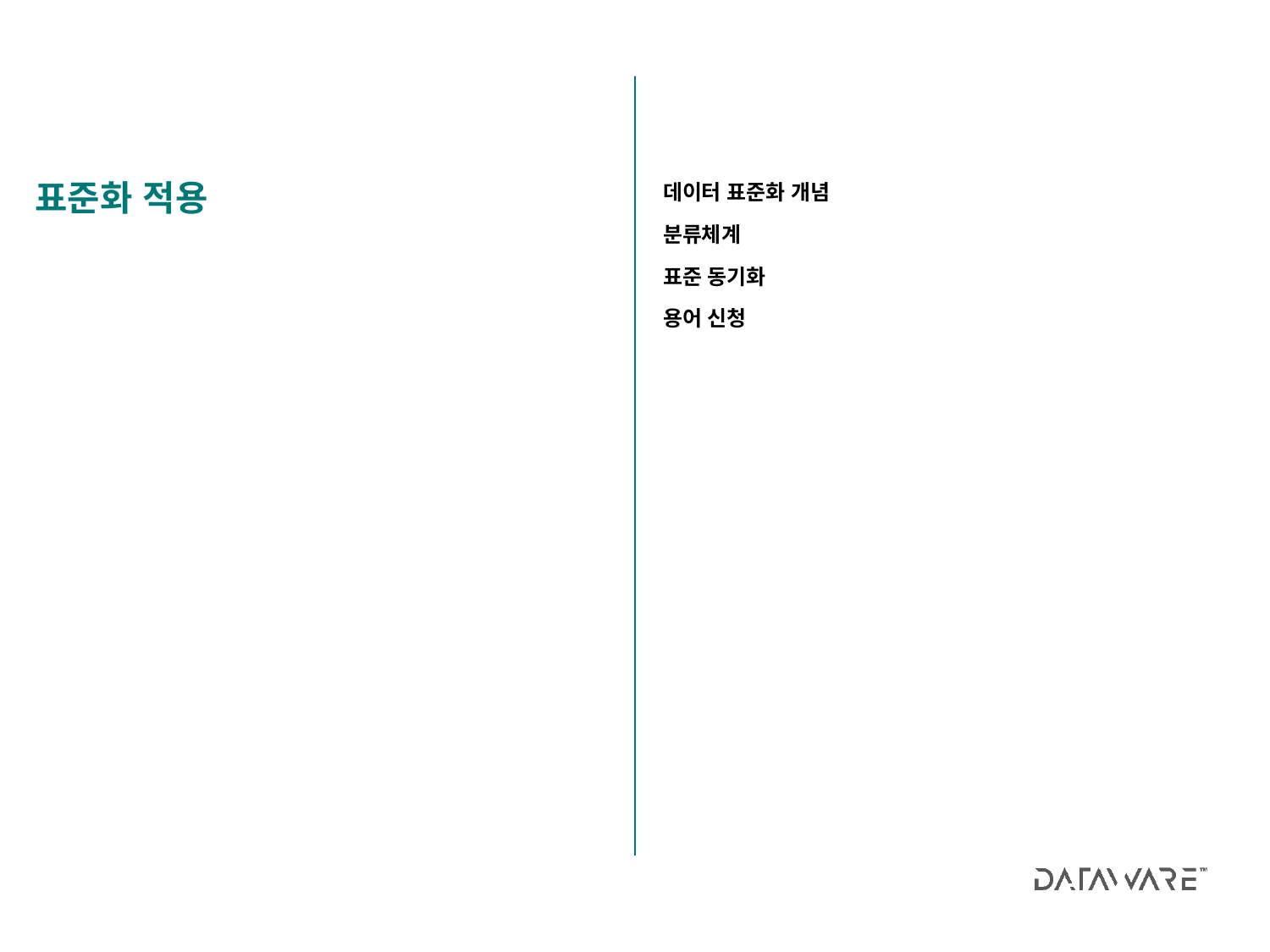

데이터 표준화 개념
분류체계
표준 동기화
용어 신청
표준화 적용